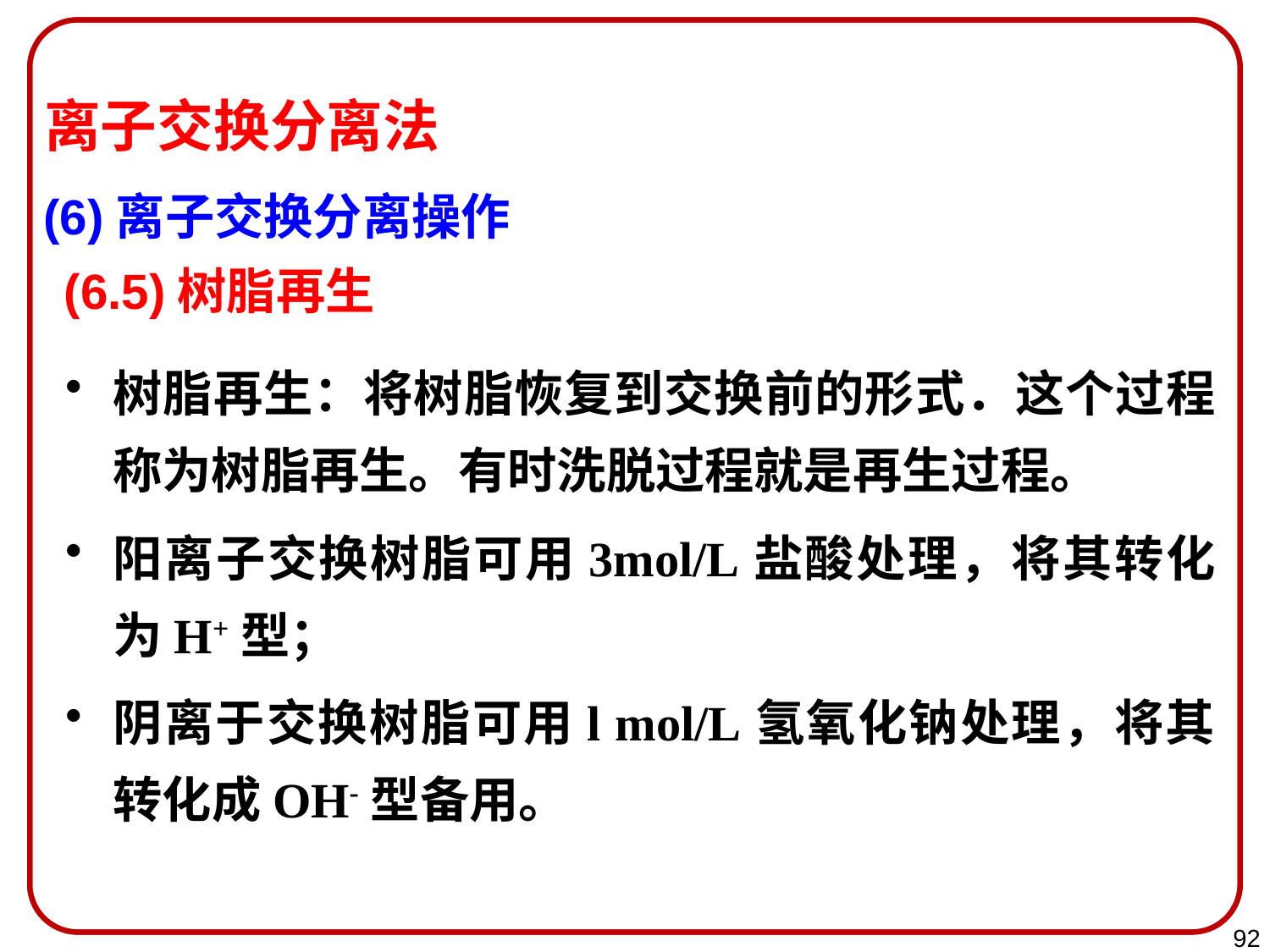

离子交换分离法
(6)离子交换分离操作
(6.5)树脂再生
树脂再生：将树脂恢复到交换前的形式．这个过程称为树脂再生。有时洗脱过程就是再生过程。
阳离子交换树脂可用3mol/L盐酸处理，将其转化为H+型；
阴离于交换树脂可用l mol/L氢氧化钠处理，将其转化成OH-型备用。
92